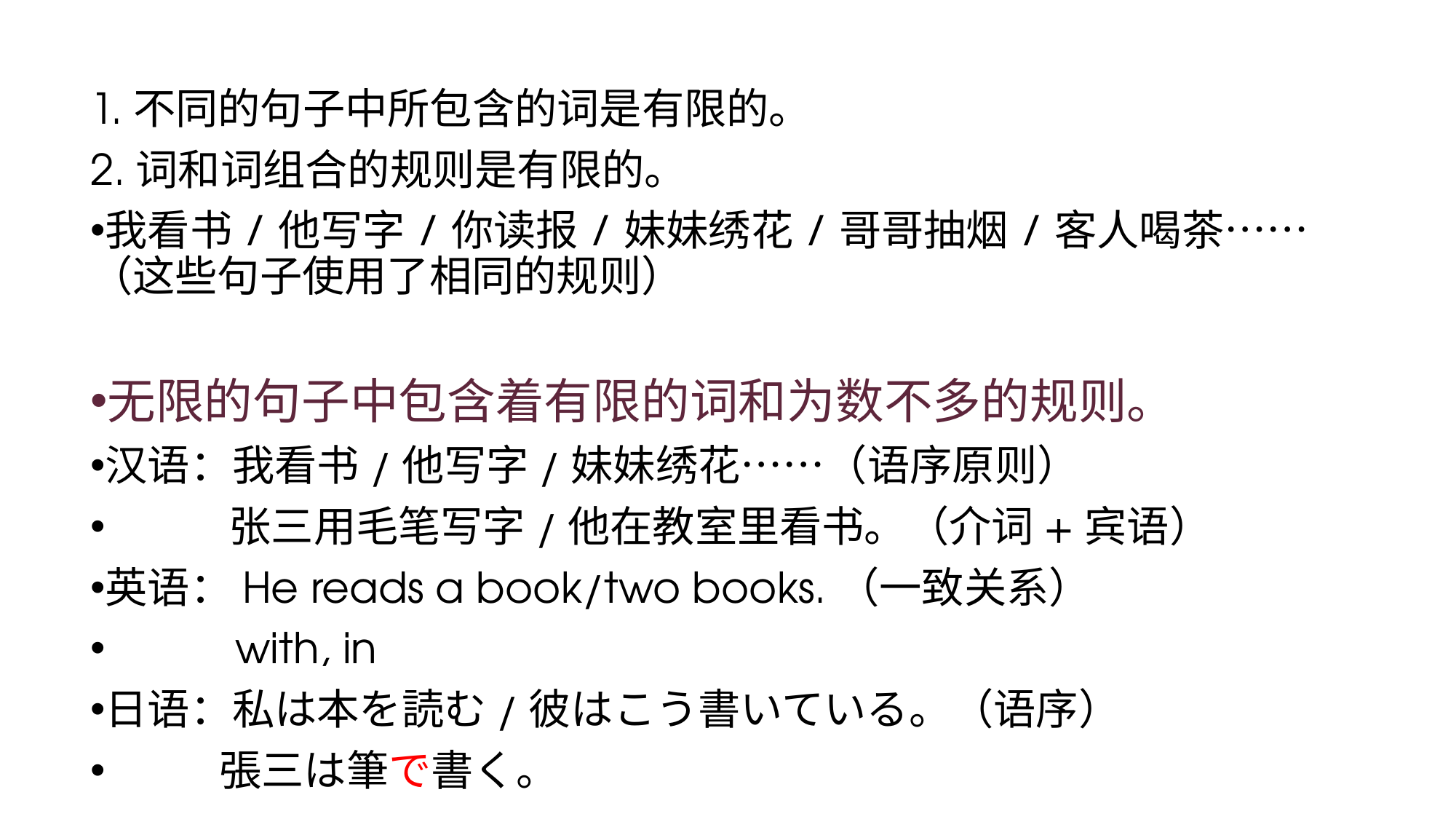

1.不同的句子中所包含的词是有限的。
2.词和词组合的规则是有限的。
我看书/他写字/你读报/妹妹绣花/哥哥抽烟/客人喝茶……   （这些句子使用了相同的规则）

无限的句子中包含着有限的词和为数不多的规则。
汉语：我看书/他写字/妹妹绣花……（语序原则）
            张三用毛笔写字/他在教室里看书。（介词+宾语）
英语：He reads a book/two books.（一致关系）
           with, in
日语：私は本を読む/彼はこう書いている。（语序）
           張三は筆で書く。